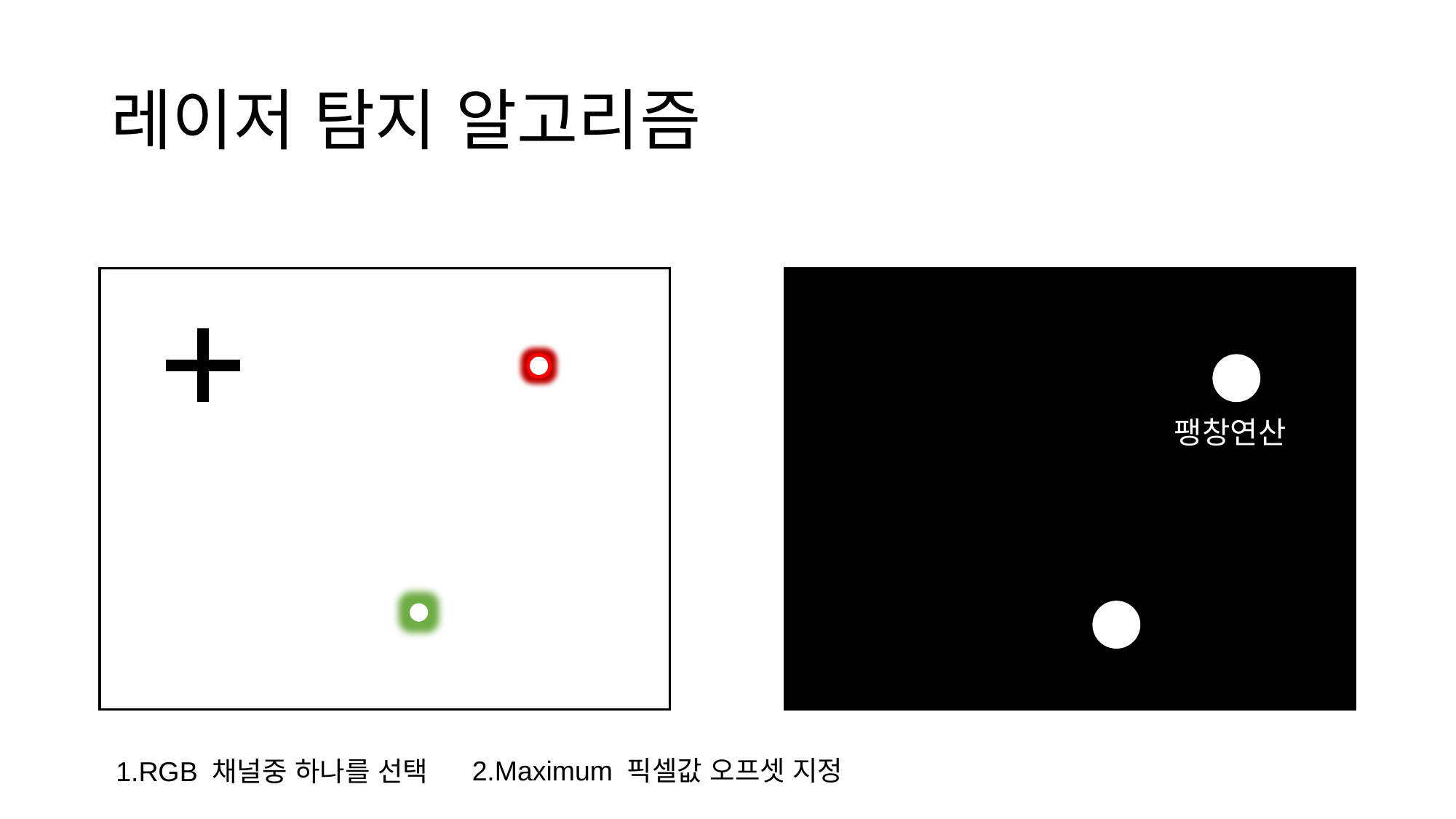

# 레이저 탐지 알고리즘

팽창연산

2.Maximum 픽셀값 오프셋 지정
1.RGB 채널중 하나를 선택